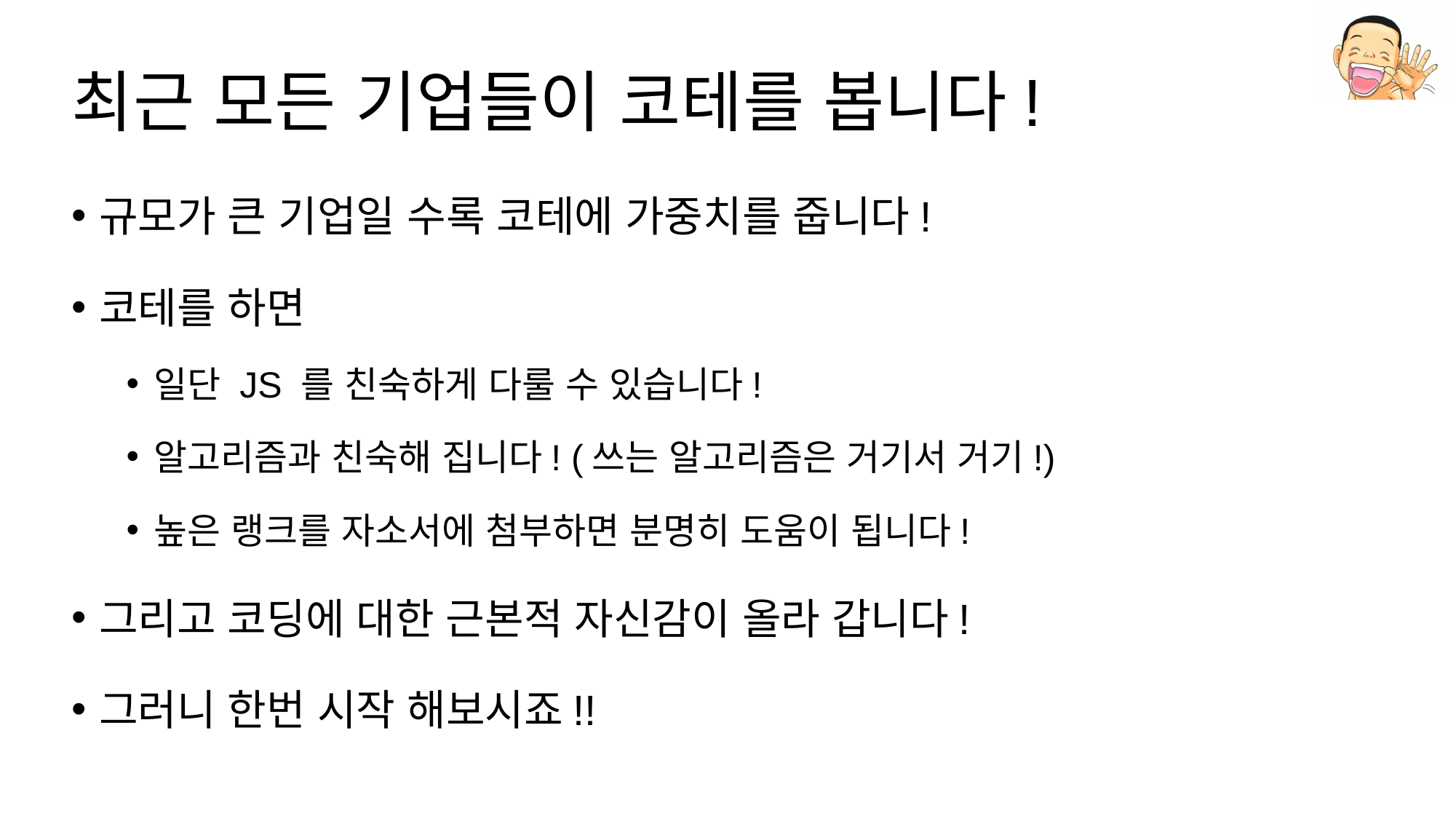

# 최근 모든 기업들이 코테를 봅니다!
규모가 큰 기업일 수록 코테에 가중치를 줍니다!
코테를 하면
일단 JS 를 친숙하게 다룰 수 있습니다!
알고리즘과 친숙해 집니다! (쓰는 알고리즘은 거기서 거기!)
높은 랭크를 자소서에 첨부하면 분명히 도움이 됩니다!
그리고 코딩에 대한 근본적 자신감이 올라 갑니다!
그러니 한번 시작 해보시죠!!